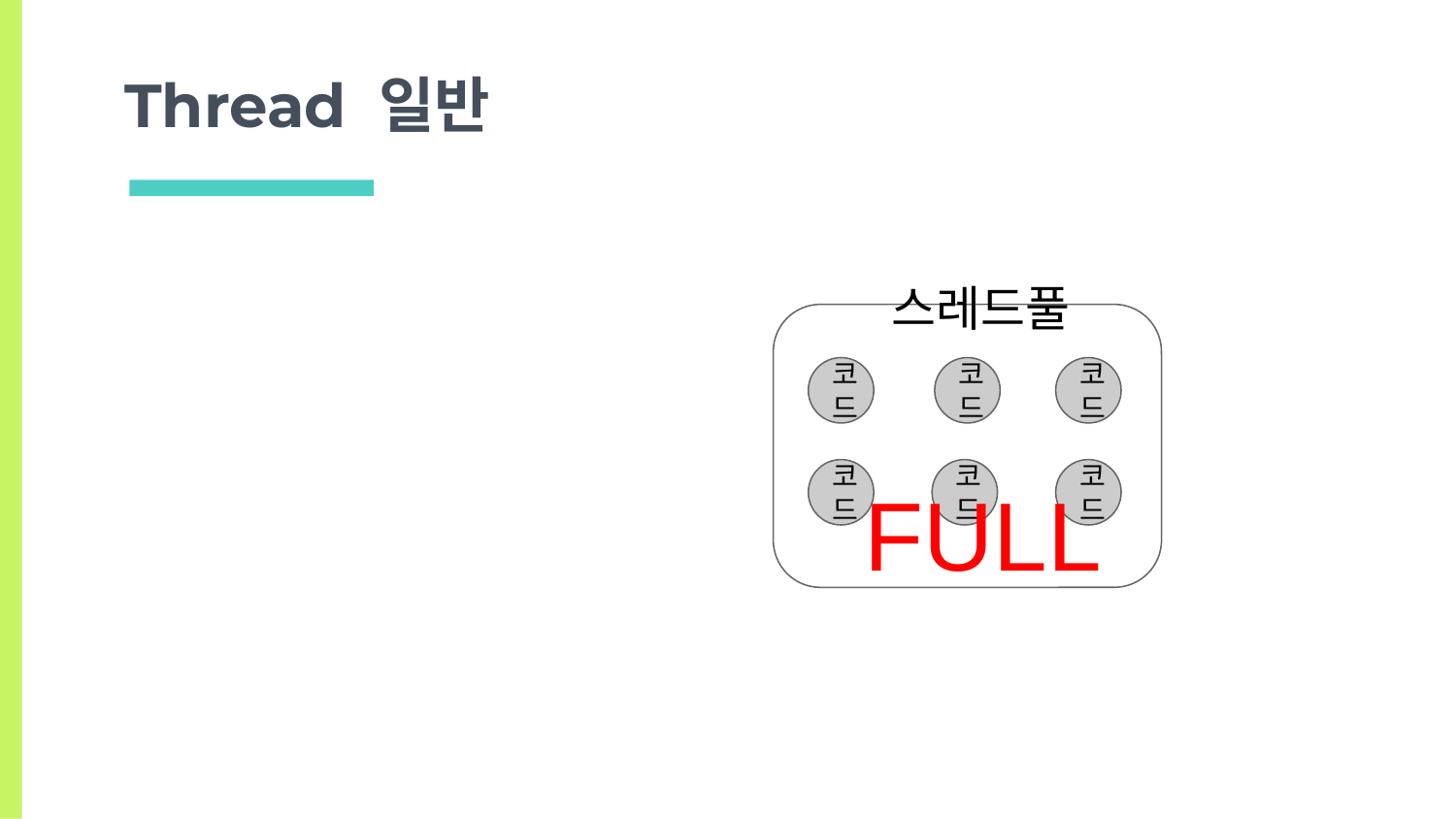

# Thread 일반
스레드풀

코드
코드
코드
코드
FULL
코드
코드